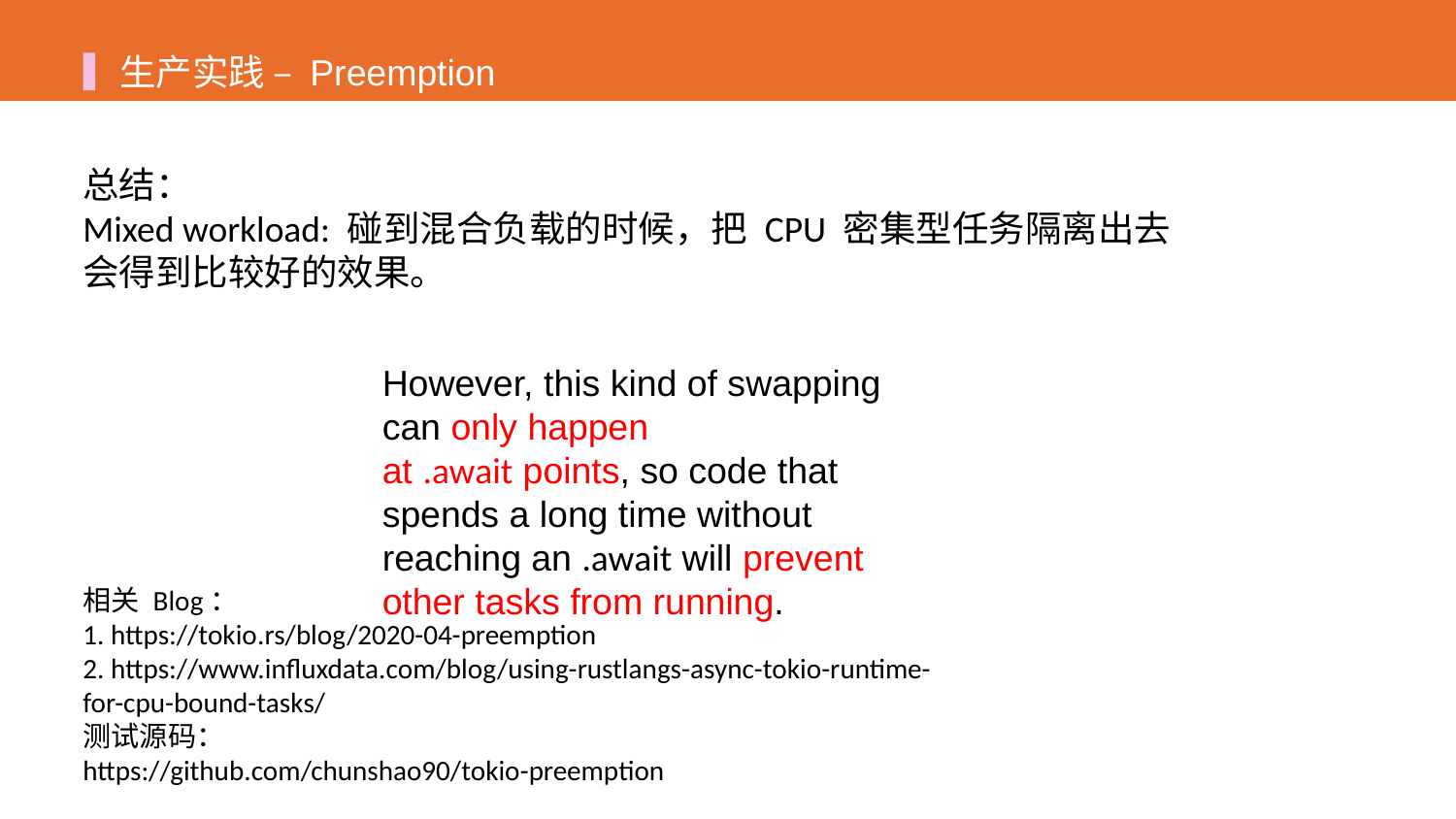

生产实践 – Preemption

总结：
Mixed workload: 碰到混合负载的时候，把 CPU 密集型任务隔离出去会得到比较好的效果。

However, this kind of swapping can only happen at .await points, so code that spends a long time without reaching an .await will prevent other tasks from running.
相关 Blog：
1. https://tokio.rs/blog/2020-04-preemption
2. https://www.influxdata.com/blog/using-rustlangs-async-tokio-runtime-for-cpu-bound-tasks/
测试源码：
https://github.com/chunshao90/tokio-preemption